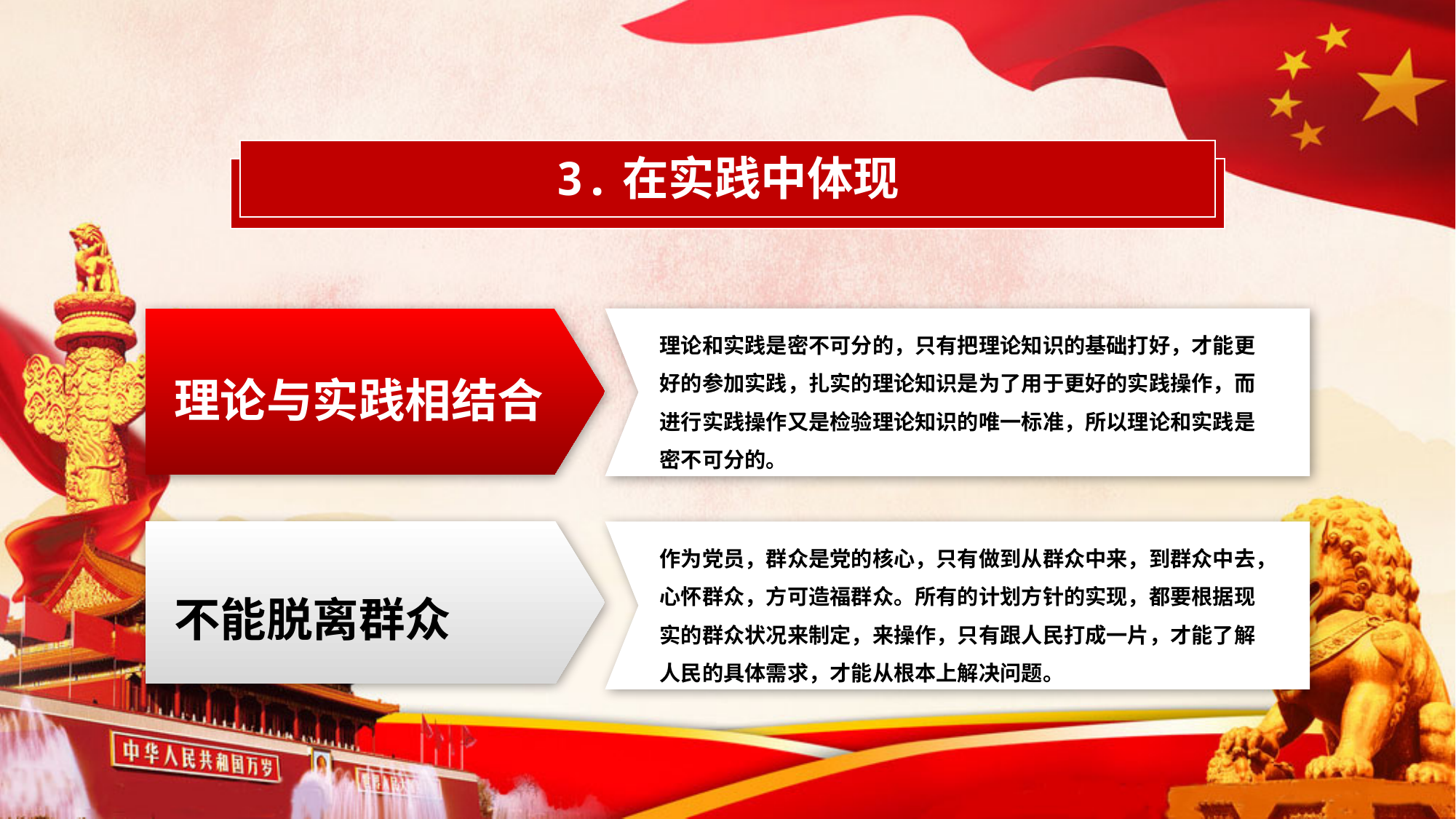

3.在实践中体现

理论和实践是密不可分的，只有把理论知识的基础打好，才能更好的参加实践，扎实的理论知识是为了用于更好的实践操作，而进行实践操作又是检验理论知识的唯一标准，所以理论和实践是密不可分的。
理论与实践相结合
作为党员，群众是党的核心，只有做到从群众中来，到群众中去，心怀群众，方可造福群众。所有的计划方针的实现，都要根据现实的群众状况来制定，来操作，只有跟人民打成一片，才能了解人民的具体需求，才能从根本上解决问题。

作为党员，群众是党的核心，只有做到从群众中来，到群众中去，心怀群众，方可造福群众。所有的计划方针的实现，都要根据现实的群众状况来制定，来操作，只有跟人民打成一片，才能了解人民的具体需求，才能从根本上解决问题。
不能脱离群众